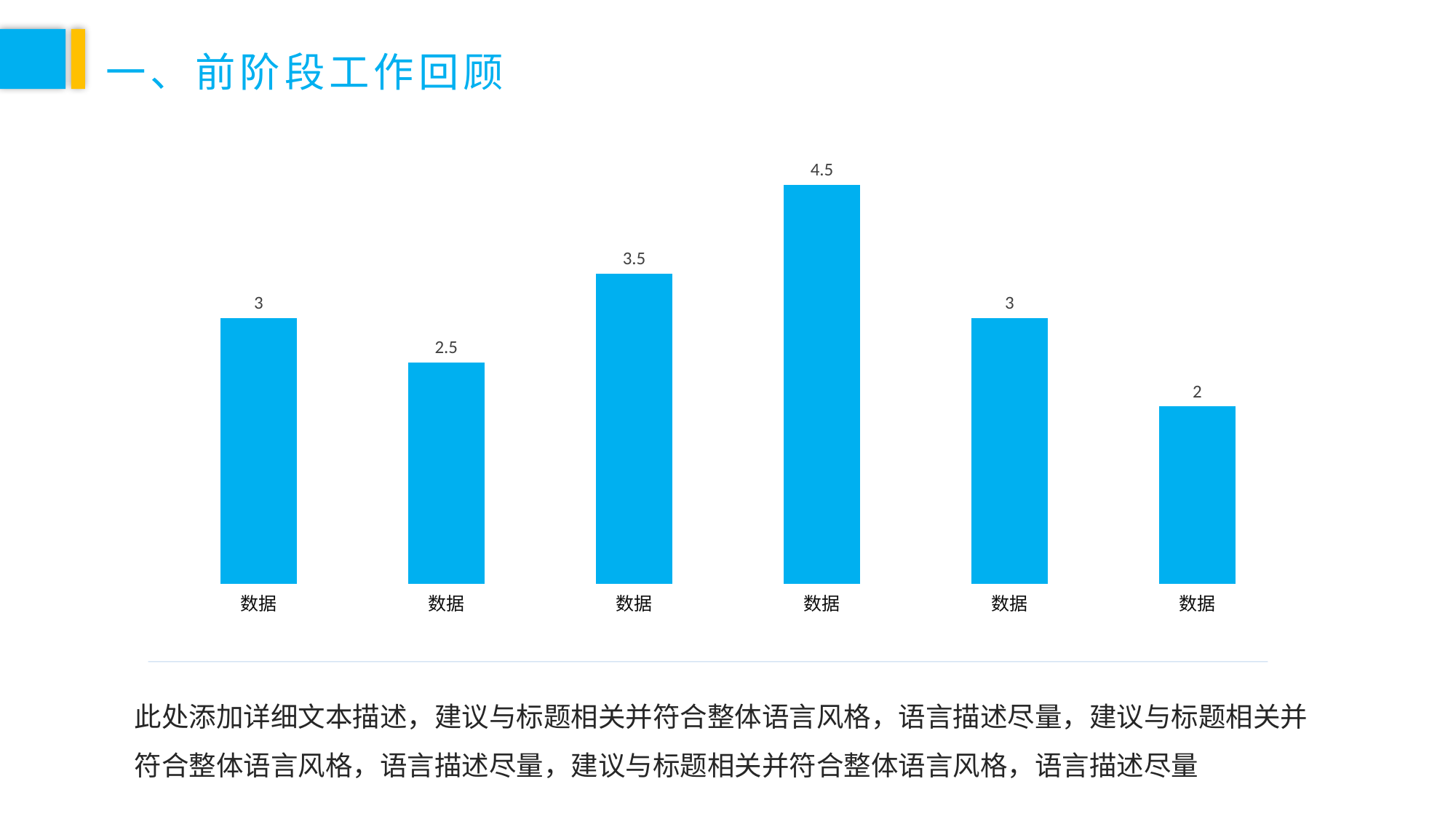

一、前阶段工作回顾

### Chart

| Category | 系列 1 |
|---|---|
| 数据 | 3.0 |
| 数据 | 2.5 |
| 数据 | 3.5 |
| 数据 | 4.5 |
| 数据 | 3.0 |
| 数据 | 2.0 |
此处添加详细文本描述，建议与标题相关并符合整体语言风格，语言描述尽量，建议与标题相关并符合整体语言风格，语言描述尽量，建议与标题相关并符合整体语言风格，语言描述尽量